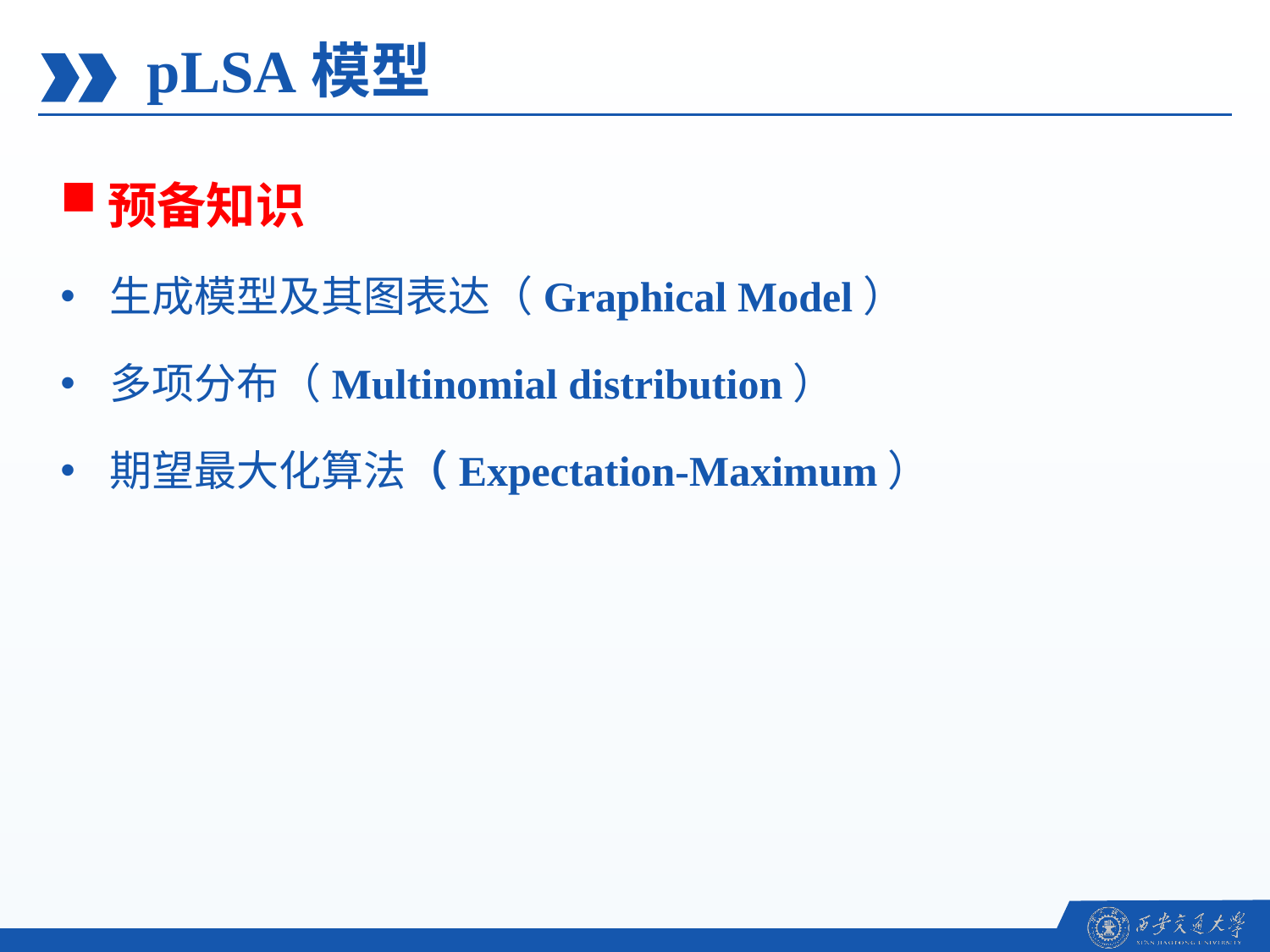

pLSA模型
预备知识
生成模型及其图表达（Graphical Model）
多项分布（Multinomial distribution）
期望最大化算法（Expectation-Maximum）